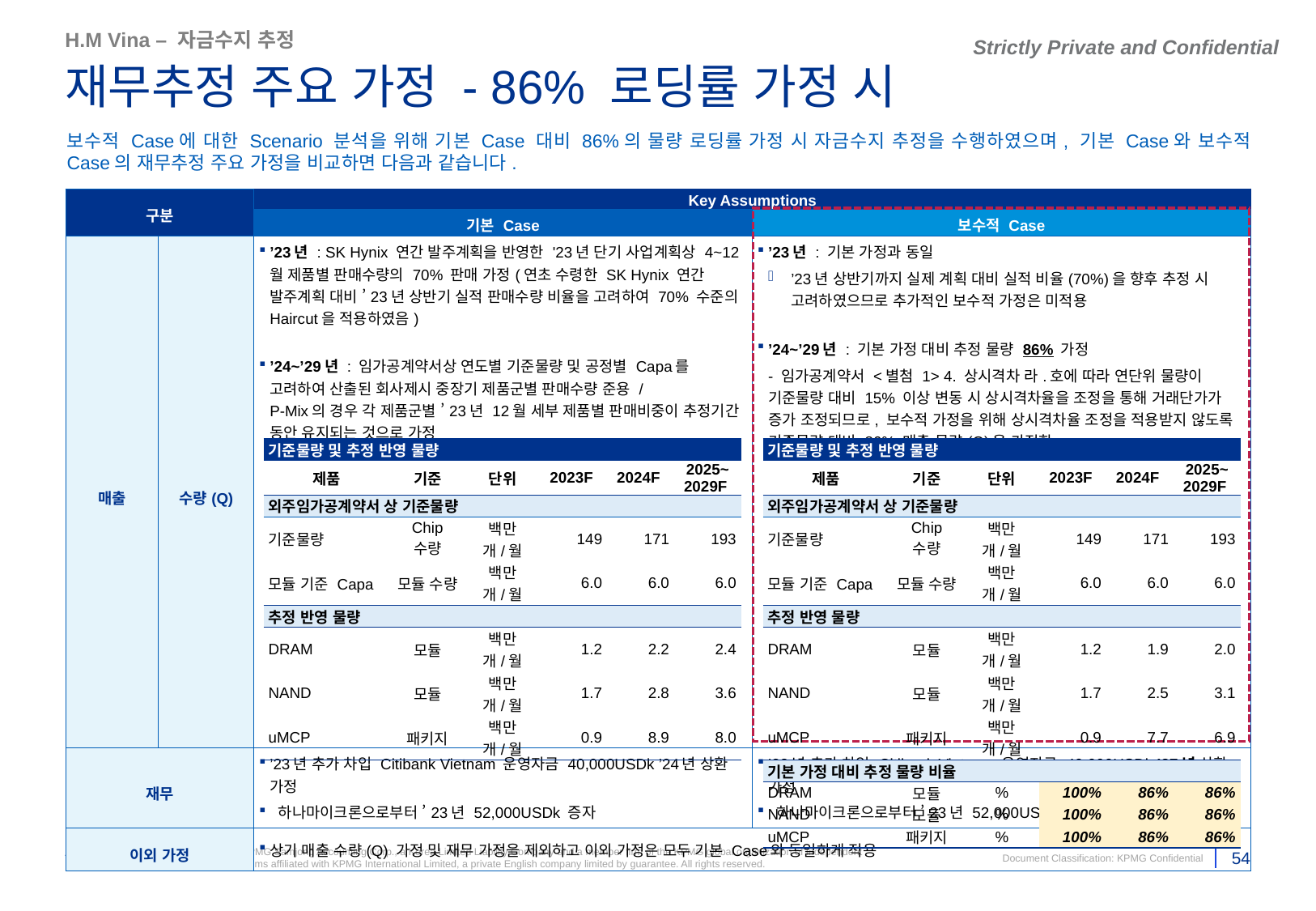

H.M Vina – 자금수지 추정
재무추정 주요 가정 - 86% 로딩률 가정 시
보수적 Case에 대한 Scenario 분석을 위해 기본 Case 대비 86%의 물량 로딩률 가정 시 자금수지 추정을 수행하였으며, 기본 Case와 보수적 Case의 재무추정 주요 가정을 비교하면 다음과 같습니다.
| 구분 |  | Key Assumptions |  |
| --- | --- | --- | --- |
|  |  | 기본 Case | 보수적 Case |
| 매출 | 수량(Q) | ’23년 : SK Hynix 연간 발주계획을 반영한 '23년 단기 사업계획상 4~12월 제품별 판매수량의 70% 판매 가정(연초 수령한 SK Hynix 연간 발주계획 대비 ’23년 상반기 실적 판매수량 비율을 고려하여 70% 수준의 Haircut을 적용하였음) ’24~’29년 : 임가공계약서상 연도별 기준물량 및 공정별 Capa를 고려하여 산출된 회사제시 중장기 제품군별 판매수량 준용 / P-Mix의 경우 각 제품군별 ’23년 12월 세부 제품별 판매비중이 추정기간 동안 유지되는 것으로 가정 | ’23년 : 기본 가정과 동일 ’23년 상반기까지 실제 계획 대비 실적 비율(70%)을 향후 추정 시 고려하였으므로 추가적인 보수적 가정은 미적용 ’24~’29년 : 기본 가정 대비 추정 물량 86% 가정 - 임가공계약서 <별첨 1> 4. 상시격차 라.호에 따라 연단위 물량이 기준물량 대비 15% 이상 변동 시 상시격차율을 조정을 통해 거래단가가 증가 조정되므로, 보수적 가정을 위해 상시격차율 조정을 적용받지 않도록 기준물량 대비 86% 매출 물량(Q)을 가정함 |
| 재무 |  | ’23년 추가 차입 Citibank Vietnam 운영자금 40,000USDk ’24년 상환 가정 하나마이크론으로부터 ’23년 52,000USDk 증자 | ’23년 추가 차입 Citibank Vietnam 운영자금 40,000USDk ’27년 상환 가정 하나마이크론으로부터 ’23년 52,000USDk 증자 |
| 이외 가정 |  | 상기 매출 수량(Q) 가정 및 재무 가정을 제외하고 이외 가정은 모두 기본 Case와 동일하게 적용 |  |

| 기준물량 및 추정 반영 물량 |  |  |  |  |  |
| --- | --- | --- | --- | --- | --- |
| 제품 | 기준 | 단위 | 2023F | 2024F | 2025~ 2029F |
| 외주임가공계약서 상 기준물량 |  |  |  |  |  |
| 기준물량 | Chip 수량 | 백만개/월 | 149 | 171 | 193 |
| 모듈 기준 Capa | 모듈 수량 | 백만개/월 | 6.0 | 6.0 | 6.0 |
| 추정 반영 물량 |  |  |  |  |  |
| DRAM | 모듈 | 백만개/월 | 1.2 | 2.2 | 2.4 |
| NAND | 모듈 | 백만개/월 | 1.7 | 2.8 | 3.6 |
| uMCP | 패키지 | 백만개/월 | 0.9 | 8.9 | 8.0 |
| 기준물량 및 추정 반영 물량 |  |  |  |  |  |
| --- | --- | --- | --- | --- | --- |
| 제품 | 기준 | 단위 | 2023F | 2024F | 2025~ 2029F |
| 외주임가공계약서 상 기준물량 |  |  |  |  |  |
| 기준물량 | Chip 수량 | 백만개/월 | 149 | 171 | 193 |
| 모듈 기준 Capa | 모듈 수량 | 백만개/월 | 6.0 | 6.0 | 6.0 |
| 추정 반영 물량 |  |  |  |  |  |
| DRAM | 모듈 | 백만개/월 | 1.2 | 1.9 | 2.0 |
| NAND | 모듈 | 백만개/월 | 1.7 | 2.5 | 3.1 |
| uMCP | 패키지 | 백만개/월 | 0.9 | 7.7 | 6.9 |
| 기본 가정 대비 추정 물량 비율 |  |  |  |  |  |
| DRAM | 모듈 | % | 100% | 86% | 86% |
| NAND | 모듈 | % | 100% | 86% | 86% |
| uMCP | 패키지 | % | 100% | 86% | 86% |